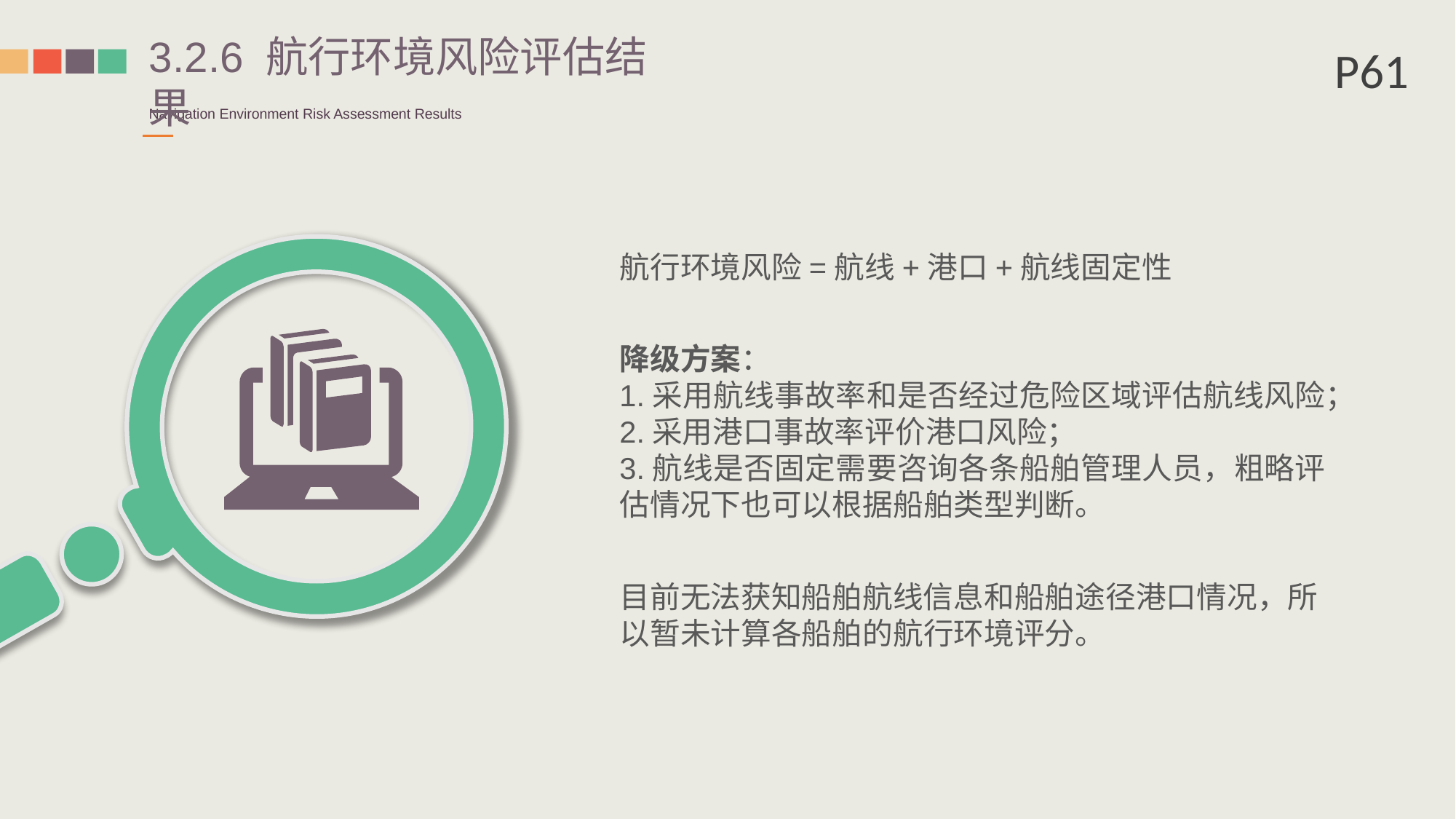

3.2.6 航行环境风险评估结果
P61
Navigation Environment Risk Assessment Results

航行环境风险=航线+港口+航线固定性

降级方案：
1.采用航线事故率和是否经过危险区域评估航线风险；
2.采用港口事故率评价港口风险；
3.航线是否固定需要咨询各条船舶管理人员，粗略评估情况下也可以根据船舶类型判断。

目前无法获知船舶航线信息和船舶途径港口情况，所以暂未计算各船舶的航行环境评分。